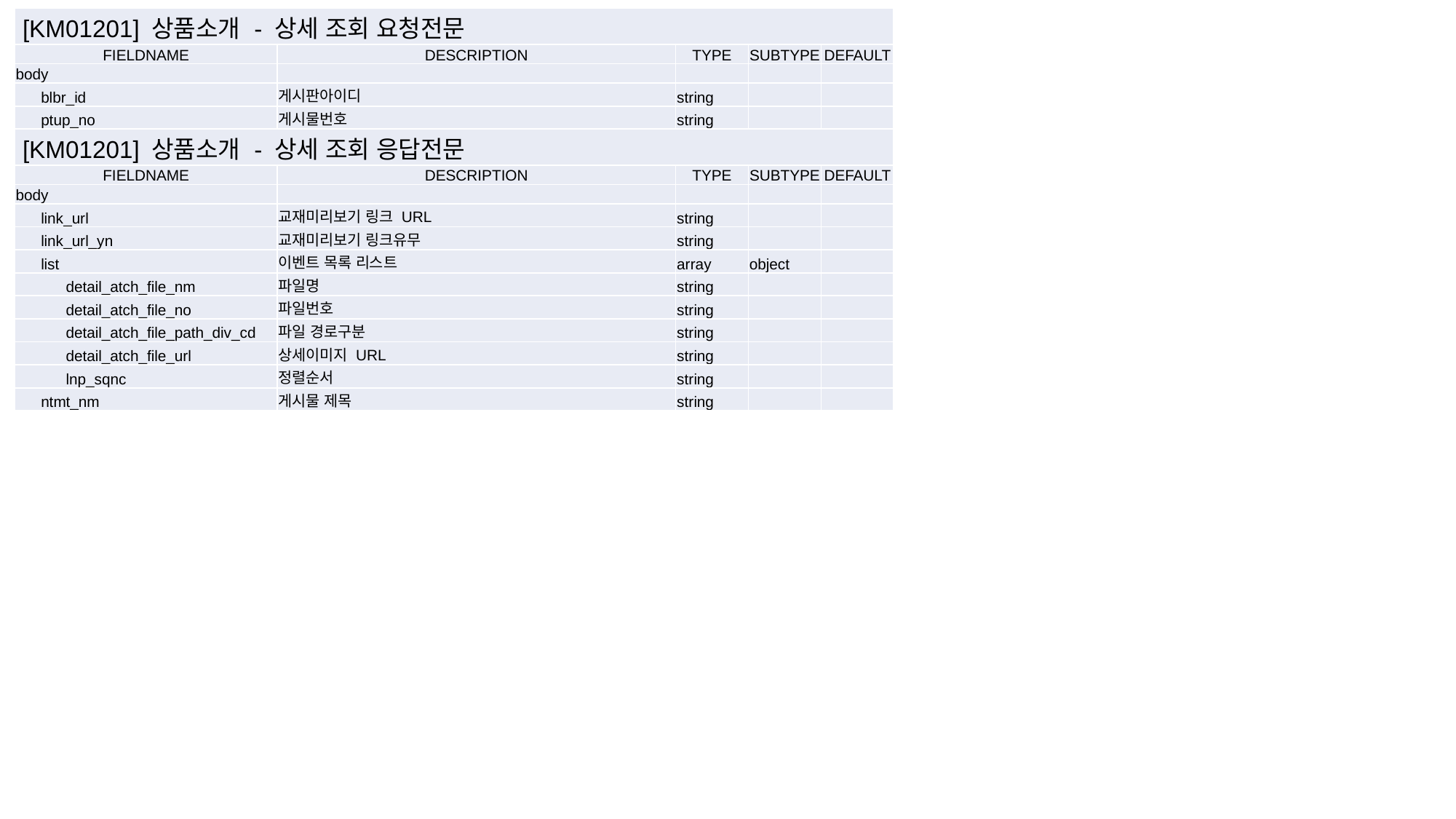

| [KM01201] 상품소개 - 상세 조회 요청전문 |  |  |  |  |
| --- | --- | --- | --- | --- |
| FIELDNAME | DESCRIPTION | TYPE | SUBTYPE | DEFAULT |
| body |  |  |  |  |
| blbr\_id | 게시판아이디 | string |  |  |
| ptup\_no | 게시물번호 | string |  |  |
| [KM01201] 상품소개 - 상세 조회 응답전문 |  |  |  |  |
| FIELDNAME | DESCRIPTION | TYPE | SUBTYPE | DEFAULT |
| body |  |  |  |  |
| link\_url | 교재미리보기 링크 URL | string |  |  |
| link\_url\_yn | 교재미리보기 링크유무 | string |  |  |
| list | 이벤트 목록 리스트 | array | object |  |
| detail\_atch\_file\_nm | 파일명 | string |  |  |
| detail\_atch\_file\_no | 파일번호 | string |  |  |
| detail\_atch\_file\_path\_div\_cd | 파일 경로구분 | string |  |  |
| detail\_atch\_file\_url | 상세이미지 URL | string |  |  |
| lnp\_sqnc | 정렬순서 | string |  |  |
| ntmt\_nm | 게시물 제목 | string |  |  |